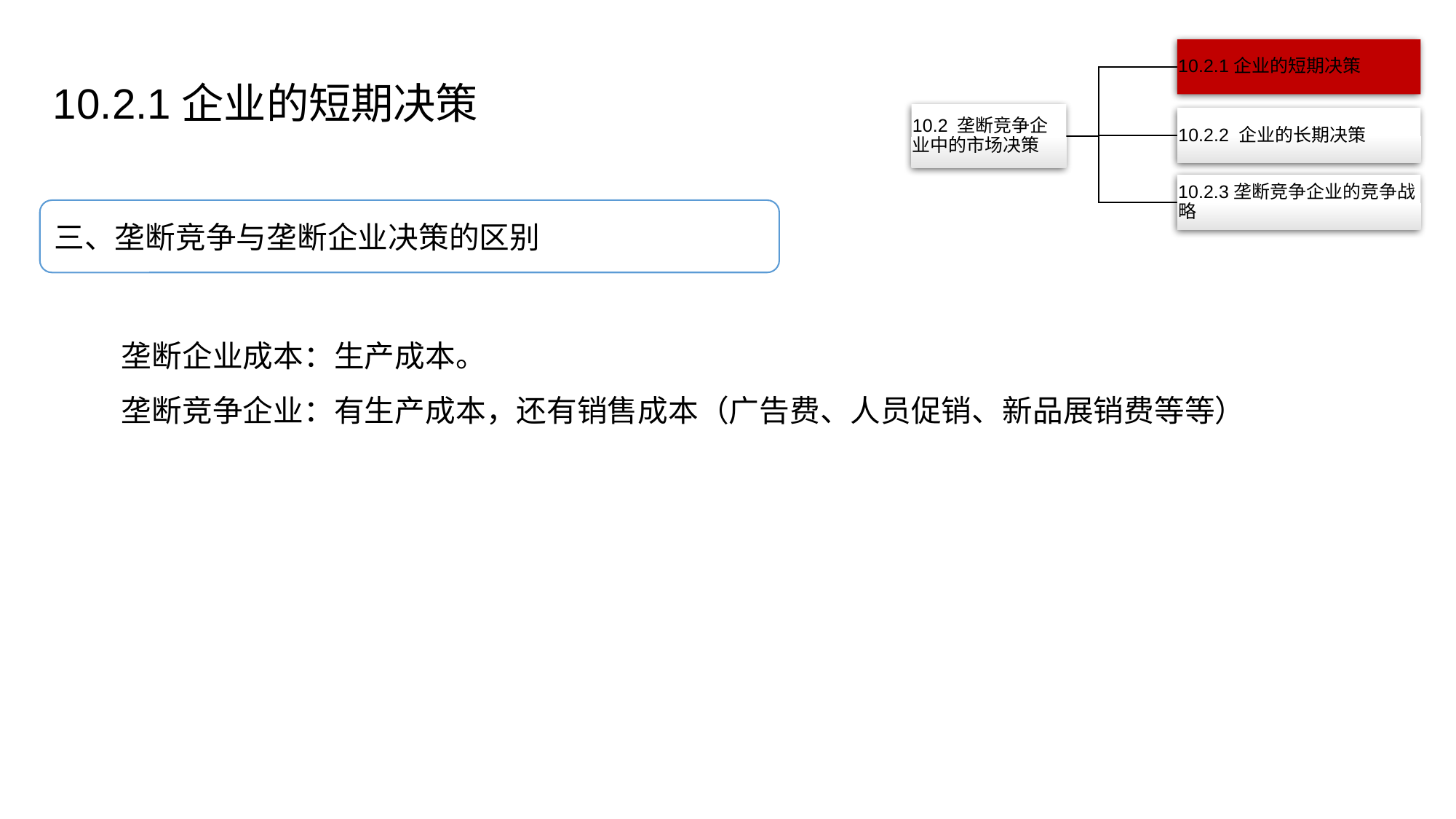

10.2 垄断竞争企业中的市场决策
10.2.1企业的短期决策
10.2.2 企业的长期决策
10.2.3垄断竞争企业的竞争战略
10.2.1企业的短期决策
三、垄断竞争与垄断企业决策的区别
垄断企业成本：生产成本。
垄断竞争企业：有生产成本，还有销售成本（广告费、人员促销、新品展销费等等）